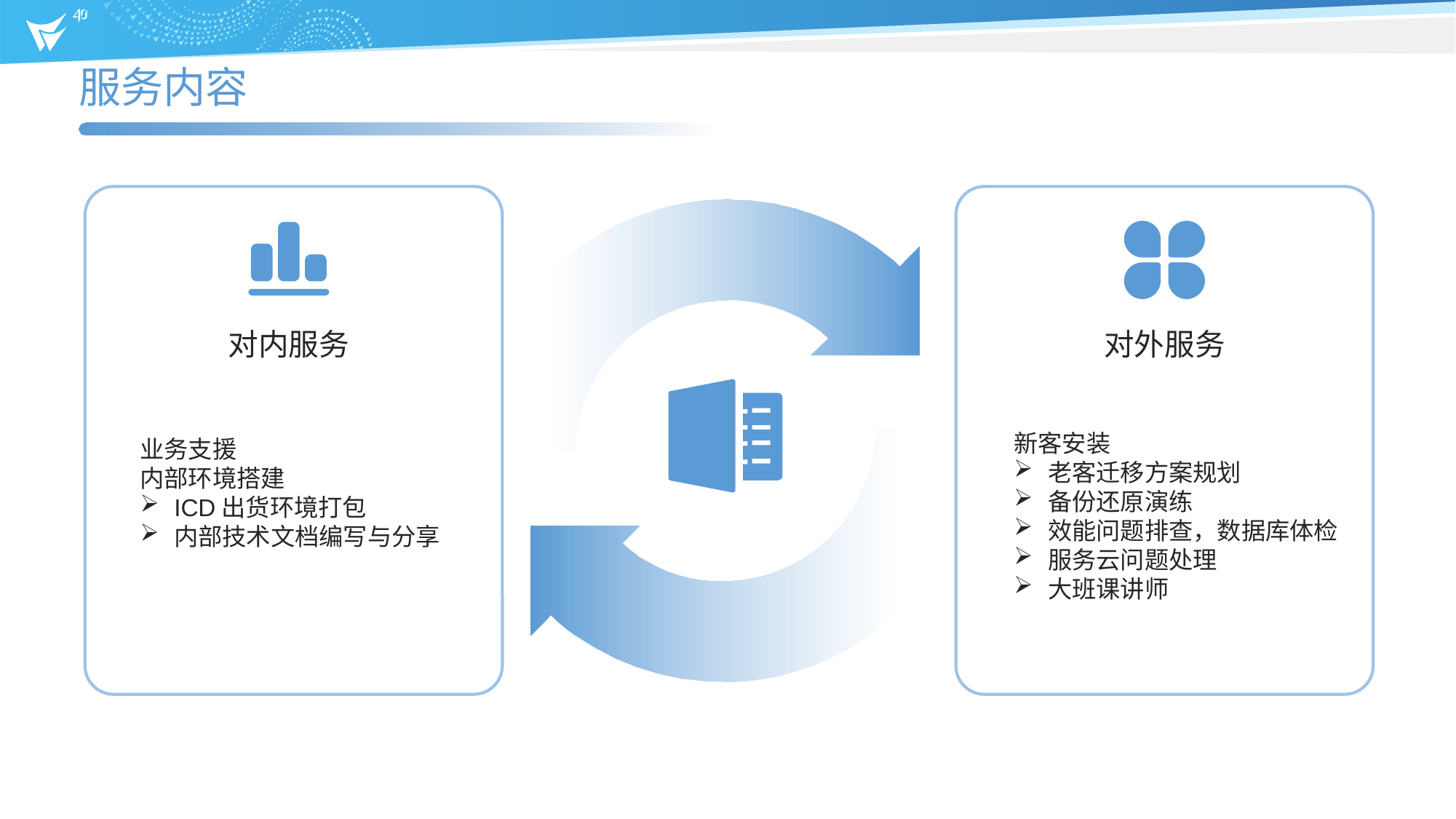

服务内容

对内服务
对外服务

新客安装
老客迁移方案规划
备份还原演练
效能问题排查，数据库体检
服务云问题处理
大班课讲师
业务支援
内部环境搭建
ICD出货环境打包
内部技术文档编写与分享